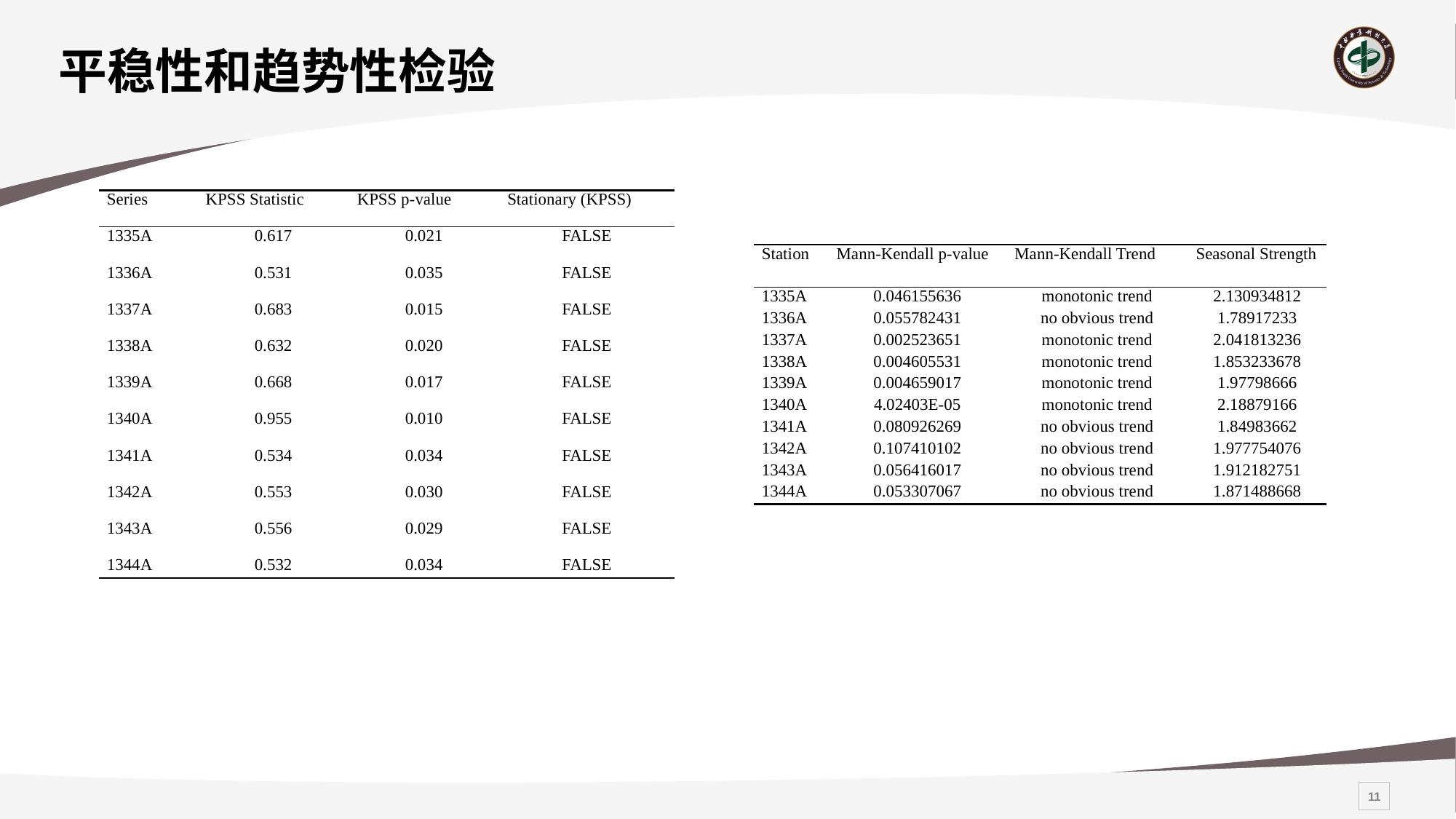

平稳性和趋势性检验
| Series | KPSS Statistic | KPSS p-value | Stationary (KPSS) |
| --- | --- | --- | --- |
| 1335A | 0.617 | 0.021 | FALSE |
| 1336A | 0.531 | 0.035 | FALSE |
| 1337A | 0.683 | 0.015 | FALSE |
| 1338A | 0.632 | 0.020 | FALSE |
| 1339A | 0.668 | 0.017 | FALSE |
| 1340A | 0.955 | 0.010 | FALSE |
| 1341A | 0.534 | 0.034 | FALSE |
| 1342A | 0.553 | 0.030 | FALSE |
| 1343A | 0.556 | 0.029 | FALSE |
| 1344A | 0.532 | 0.034 | FALSE |
| Station | Mann-Kendall p-value | Mann-Kendall Trend | Seasonal Strength |
| --- | --- | --- | --- |
| 1335A | 0.046155636 | monotonic trend | 2.130934812 |
| 1336A | 0.055782431 | no obvious trend | 1.78917233 |
| 1337A | 0.002523651 | monotonic trend | 2.041813236 |
| 1338A | 0.004605531 | monotonic trend | 1.853233678 |
| 1339A | 0.004659017 | monotonic trend | 1.97798666 |
| 1340A | 4.02403E-05 | monotonic trend | 2.18879166 |
| 1341A | 0.080926269 | no obvious trend | 1.84983662 |
| 1342A | 0.107410102 | no obvious trend | 1.977754076 |
| 1343A | 0.056416017 | no obvious trend | 1.912182751 |
| 1344A | 0.053307067 | no obvious trend | 1.871488668 |